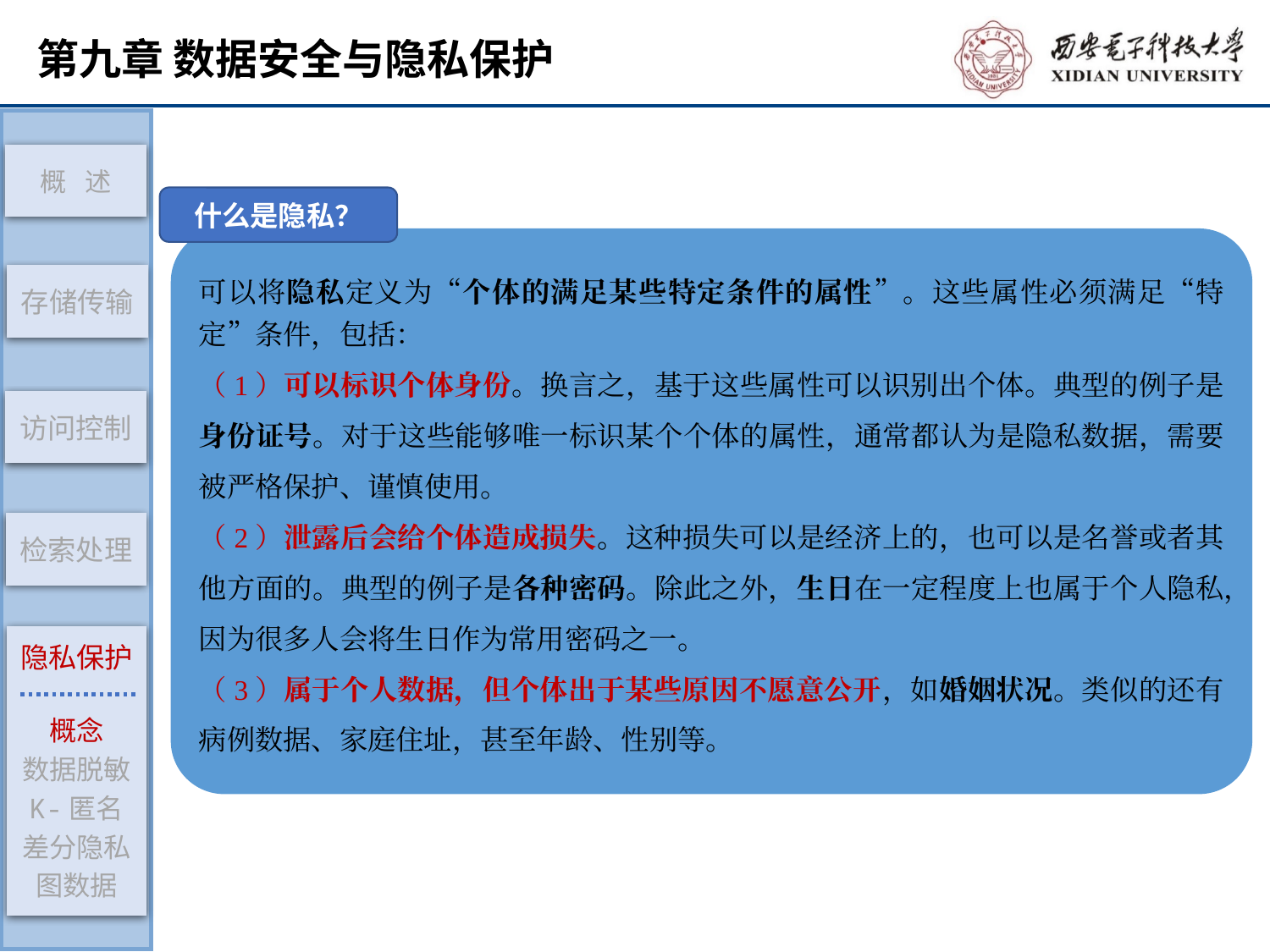

存储传输
访问控制
检索处理
隐私保护

概念
数据脱敏
K-匿名
差分隐私
图数据
概   述
什么是隐私？
可以将隐私定义为“个体的满足某些特定条件的属性”。这些属性必须满足“特定”条件，包括：
（1）可以标识个体身份。换言之，基于这些属性可以识别出个体。典型的例子是身份证号。对于这些能够唯一标识某个个体的属性，通常都认为是隐私数据，需要被严格保护、谨慎使用。
（2）泄露后会给个体造成损失。这种损失可以是经济上的，也可以是名誉或者其他方面的。典型的例子是各种密码。除此之外，生日在一定程度上也属于个人隐私，因为很多人会将生日作为常用密码之一。
（3）属于个人数据，但个体出于某些原因不愿意公开，如婚姻状况。类似的还有病例数据、家庭住址，甚至年龄、性别等。